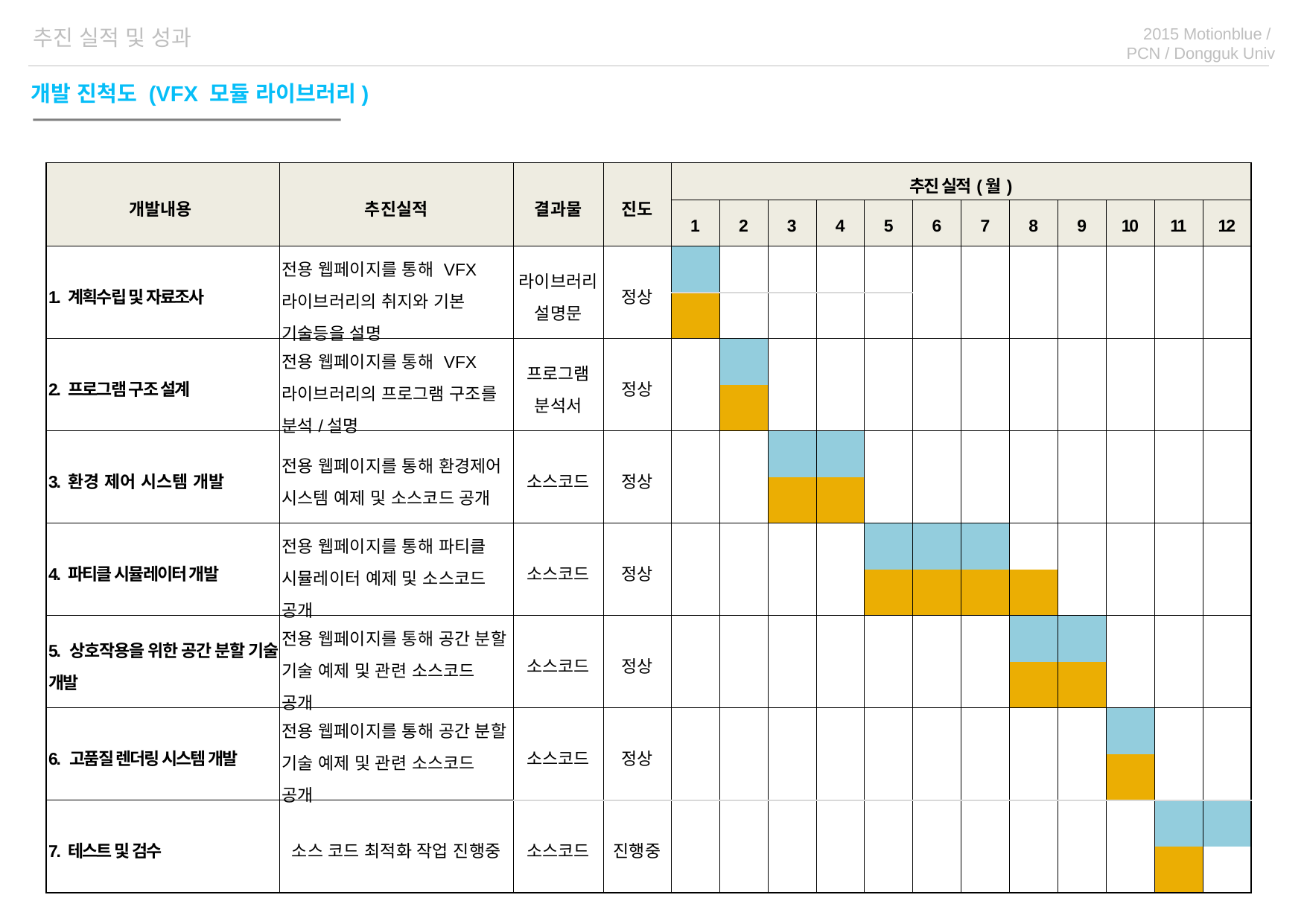

추진 실적 및 성과
개발 진척도 (VFX 모듈 라이브러리)

| 개발내용 | 추진실적 | 결과물 | 진도 | 추진 실적(월) |  |  |  |  |  |  |  |  |  |  |  |
| --- | --- | --- | --- | --- | --- | --- | --- | --- | --- | --- | --- | --- | --- | --- | --- |
|  |  |  |  | 1 | 2 | 3 | 4 | 5 | 6 | 7 | 8 | 9 | 10 | 11 | 12 |
| 1. 계획수립 및 자료조사 | 전용 웹페이지를 통해 VFX라이브러리의 취지와 기본 기술등을 설명 | 라이브러리 설명문 | 정상 |  |  |  |  |  |  |  |  |  |  |  |  |
|  |  |  |  |  |  |  |  |  |  |  |  |  |  |  |  |
| 2. 프로그램 구조 설계 | 전용 웹페이지를 통해 VFX라이브러리의 프로그램 구조를 분석/설명 | 프로그램 분석서 | 정상 |  |  |  |  |  |  |  |  |  |  |  |  |
|  |  |  |  |  |  |  |  |  |  |  |  |  |  |  |  |
| 3. 환경 제어 시스템 개발 | 전용 웹페이지를 통해 환경제어 시스템 예제 및 소스코드 공개 | 소스코드 | 정상 |  |  |  |  |  |  |  |  |  |  |  |  |
|  |  |  |  |  |  |  |  |  |  |  |  |  |  |  |  |
| 4. 파티클 시뮬레이터 개발 | 전용 웹페이지를 통해 파티클 시뮬레이터 예제 및 소스코드 공개 | 소스코드 | 정상 |  |  |  |  |  |  |  |  |  |  |  |  |
|  |  |  |  |  |  |  |  |  |  |  |  |  |  |  |  |
| 5. 상호작용을 위한 공간 분할 기술 개발 | 전용 웹페이지를 통해 공간 분할 기술 예제 및 관련 소스코드 공개 | 소스코드 | 정상 |  |  |  |  |  |  |  |  |  |  |  |  |
|  |  |  |  |  |  |  |  |  |  |  |  |  |  |  |  |
| 6. 고품질 렌더링 시스템 개발 | 전용 웹페이지를 통해 공간 분할 기술 예제 및 관련 소스코드 공개 | 소스코드 | 정상 |  |  |  |  |  |  |  |  |  |  |  |  |
|  |  |  |  |  |  |  |  |  |  |  |  |  |  |  |  |
| 7. 테스트 및 검수 | 소스 코드 최적화 작업 진행중 | 소스코드 | 진행중 |  |  |  |  |  |  |  |  |  |  |  |  |
|  |  |  |  |  |  |  |  |  |  |  |  |  |  |  |  |